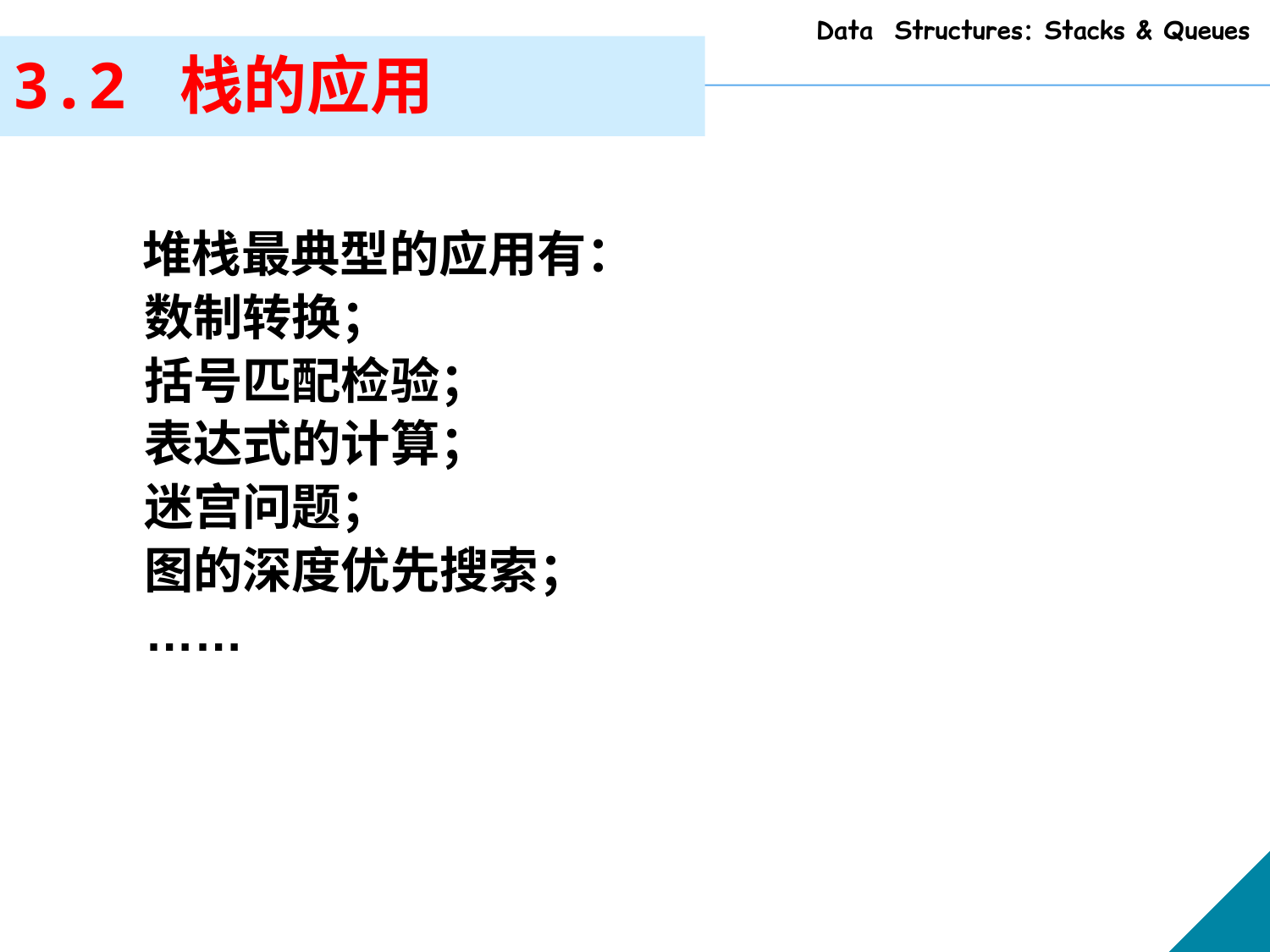

# 3.2 栈的应用

     堆栈最典型的应用有：
     数制转换；
     括号匹配检验；
     表达式的计算；
     迷宫问题；
     图的深度优先搜索；
     ……